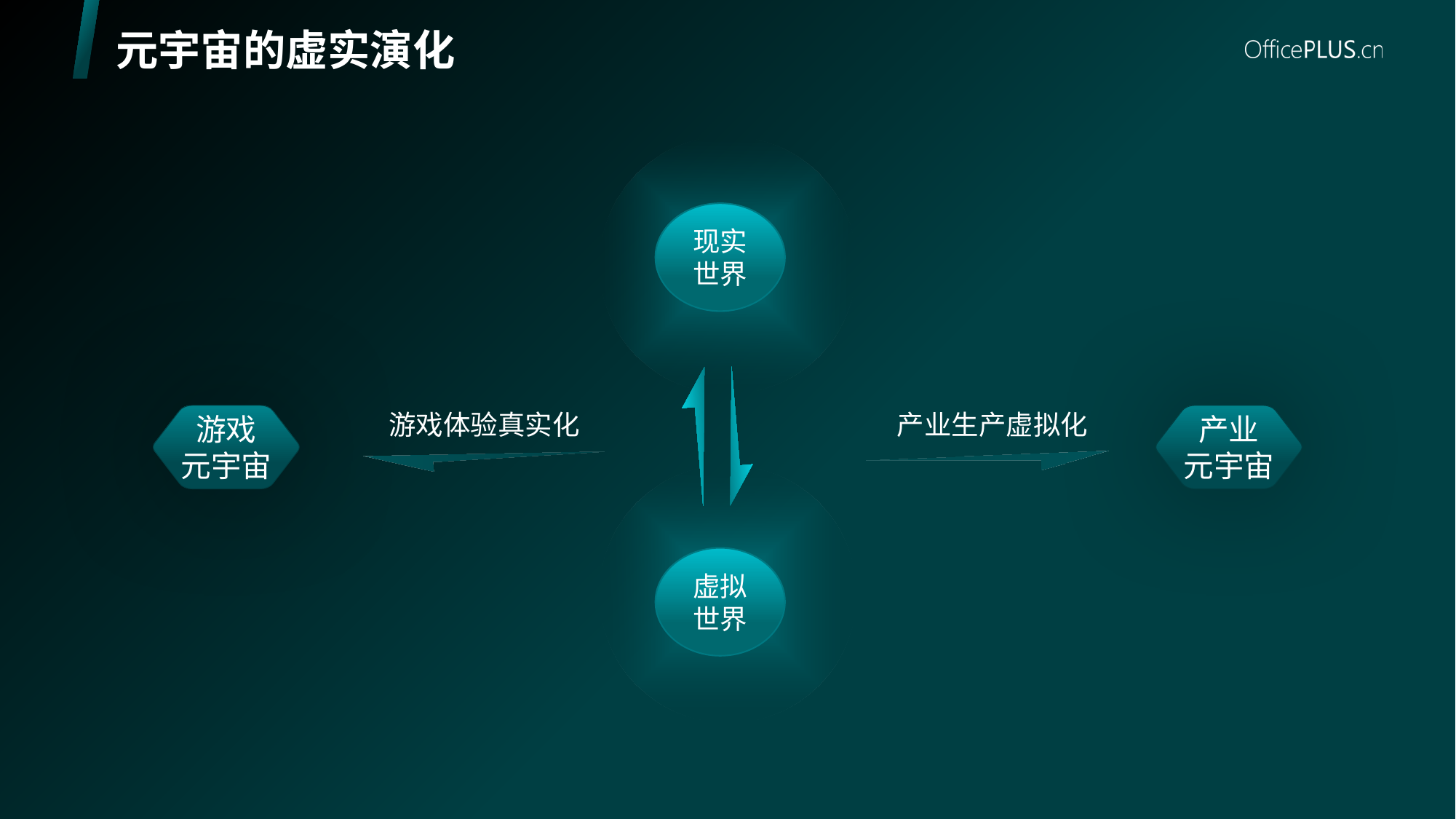

# 元宇宙的虚实演化

现实
世界

游戏
元宇宙
产业
元宇宙
游戏体验真实化
产业生产虚拟化

虚拟
世界